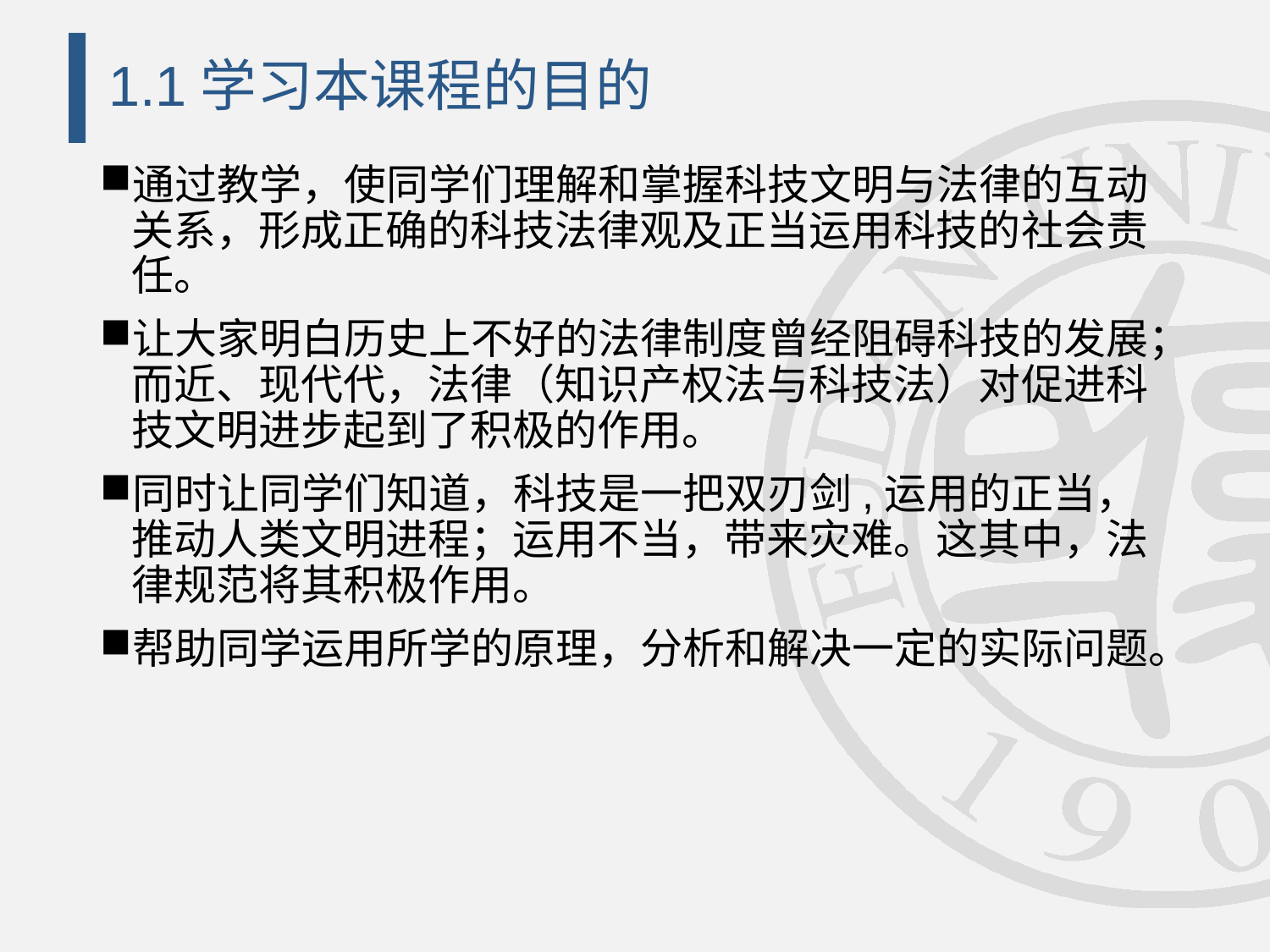

# 1.1学习本课程的目的
通过教学，使同学们理解和掌握科技文明与法律的互动关系，形成正确的科技法律观及正当运用科技的社会责任。
让大家明白历史上不好的法律制度曾经阻碍科技的发展；而近、现代代，法律（知识产权法与科技法）对促进科技文明进步起到了积极的作用。
同时让同学们知道，科技是一把双刃剑,运用的正当，推动人类文明进程；运用不当，带来灾难。这其中，法律规范将其积极作用。
帮助同学运用所学的原理，分析和解决一定的实际问题。